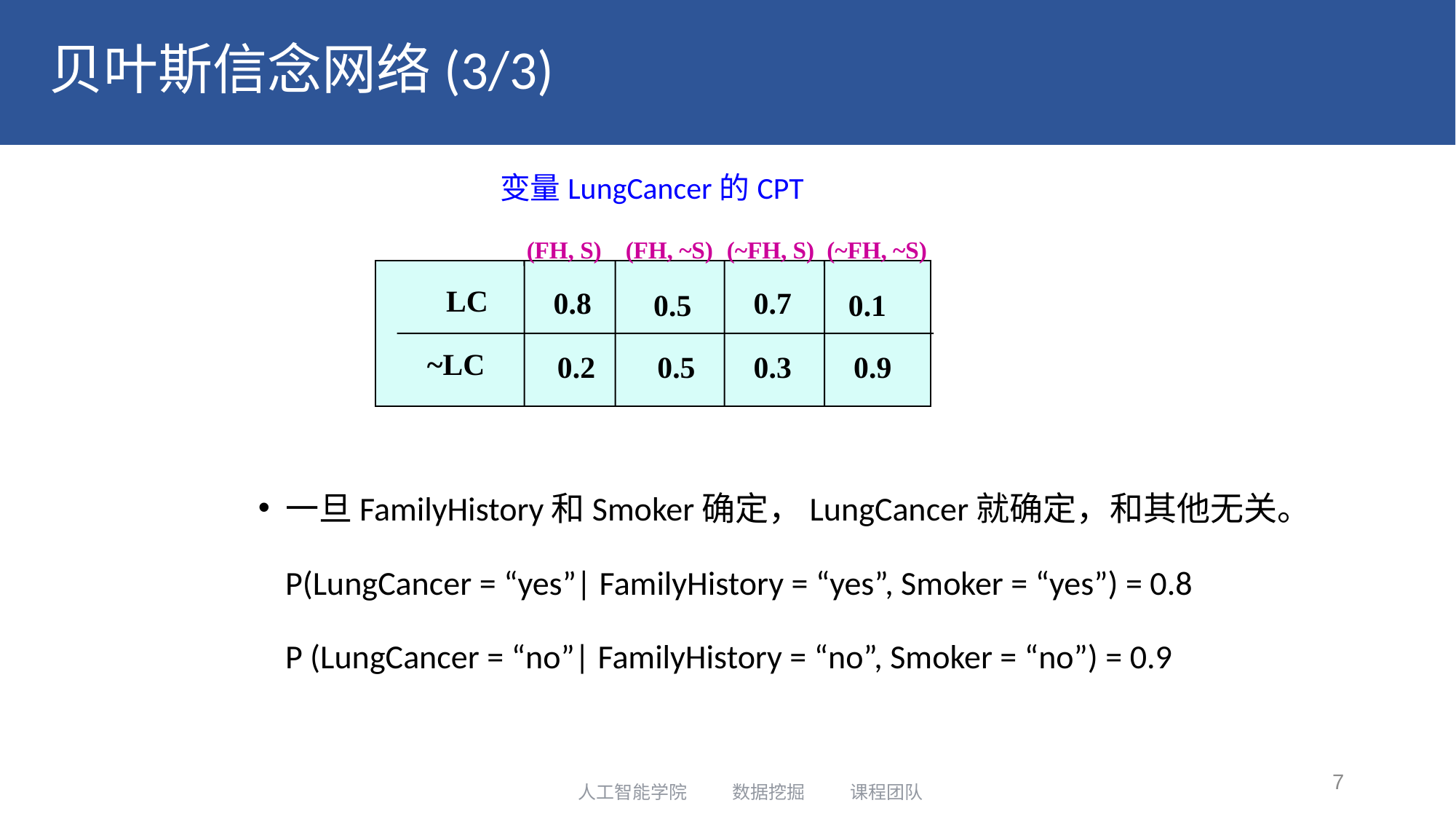

# 贝叶斯信念网络(3/3)
变量LungCancer的CPT
(FH, S)
(FH, ~S)
(~FH, S)
(~FH, ~S)

LC
0.8
0.7
0.5
0.1

~LC
0.2
0.5
0.3
0.9
一旦FamilyHistory和Smoker确定，LungCancer就确定，和其他无关。
	P(LungCancer = “yes”| FamilyHistory = “yes”, Smoker = “yes”) = 0.8
	P (LungCancer = “no”| FamilyHistory = “no”, Smoker = “no”) = 0.9

7
人工智能学院        数据挖掘        课程团队